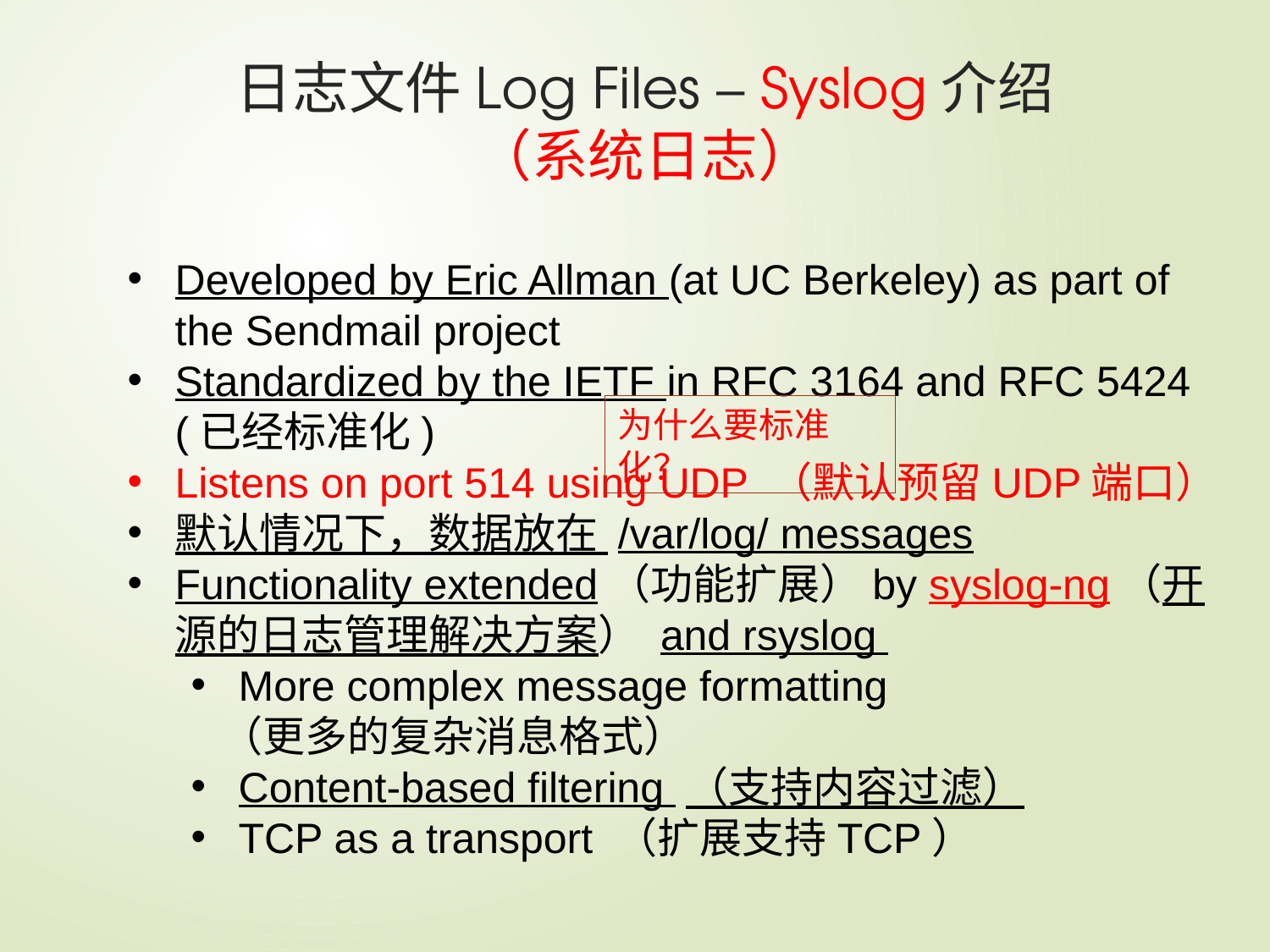

# 日志文件Log Files – Syslog介绍 （系统日志）
Developed by Eric Allman (at UC Berkeley) as part of the Sendmail project
Standardized by the IETF in RFC 3164 and RFC 5424 (已经标准化)
Listens on port 514 using UDP （默认预留UDP端口）
默认情况下，数据放在 /var/log/ messages
Functionality extended（功能扩展）by syslog-ng（开源的日志管理解决方案） and rsyslog
More complex message formatting
  （更多的复杂消息格式）
Content-based filtering （支持内容过滤）
TCP as a transport （扩展支持TCP）
为什么要标准化？